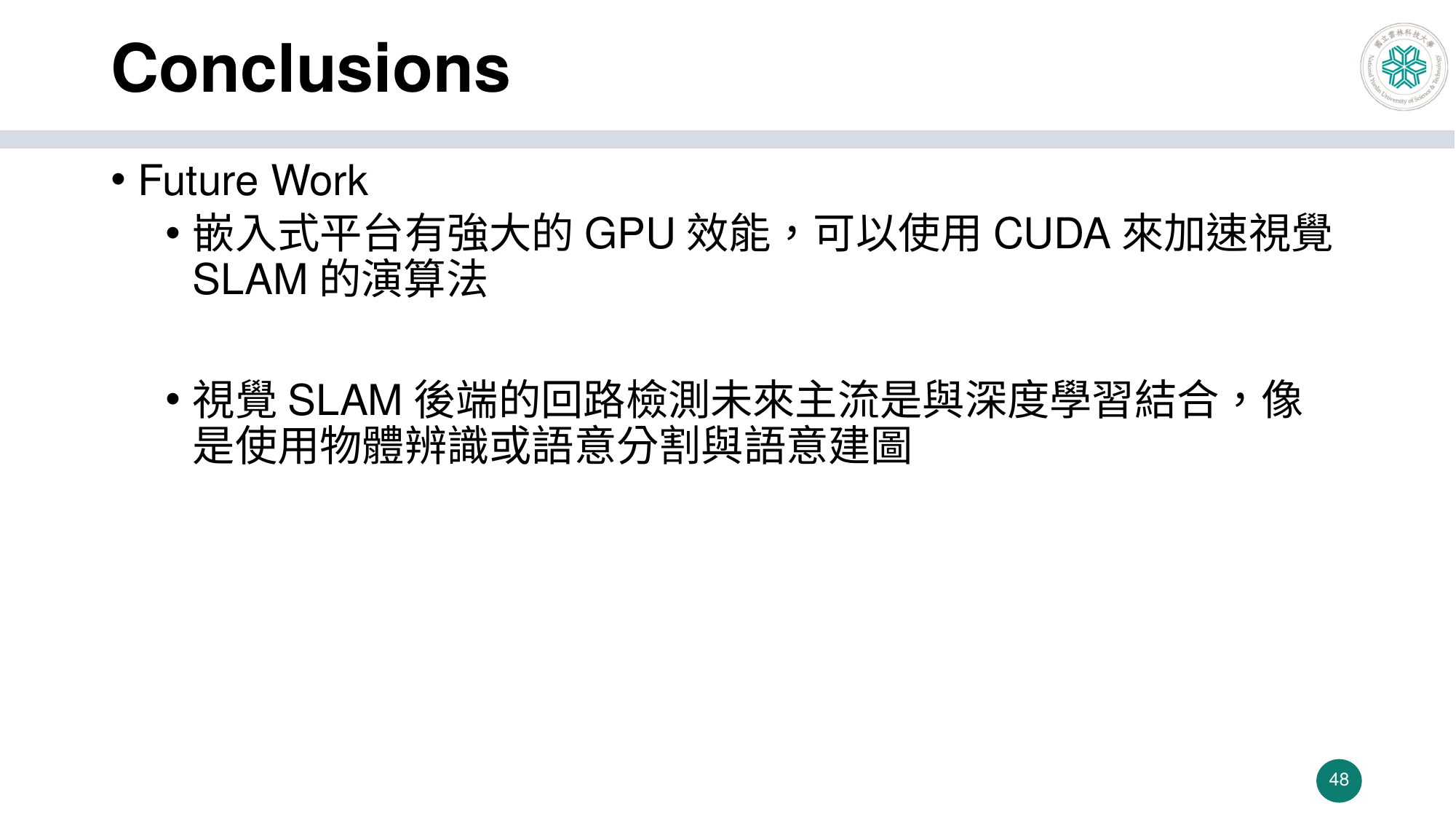

# Conclusions
Future Work
嵌入式平台有強大的GPU效能，可以使用CUDA來加速視覺SLAM的演算法

視覺SLAM後端的回路檢測未來主流是與深度學習結合，像是使用物體辨識或語意分割與語意建圖

48